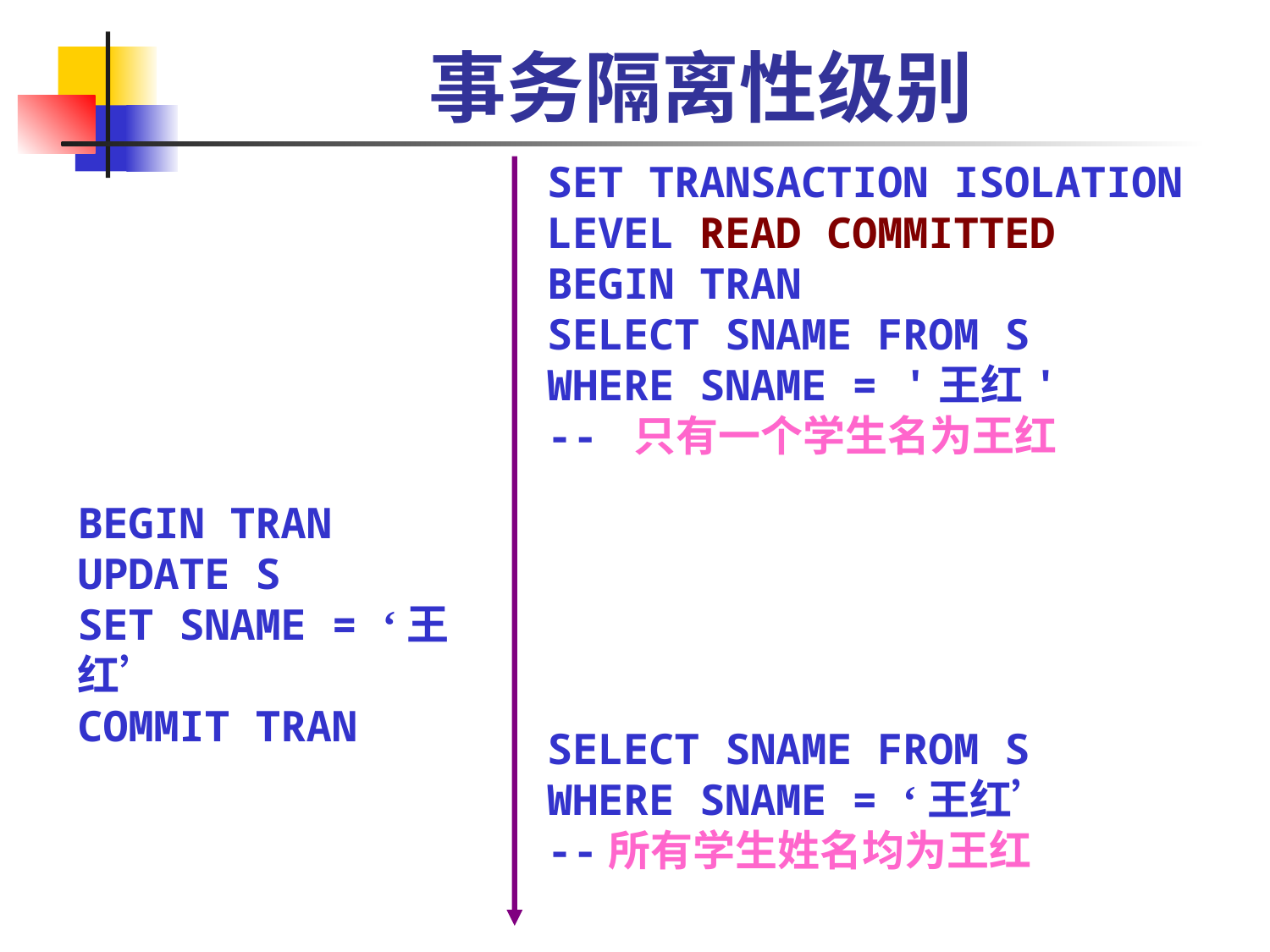

# 事务隔离性级别
SET TRANSACTION ISOLATION LEVEL READ COMMITTED
BEGIN TRAN
SELECT SNAME FROM S
WHERE SNAME = '王红'
-- 只有一个学生名为王红

BEGIN TRAN
UPDATE S
SET SNAME = ‘王红’
COMMIT TRAN
SELECT SNAME FROM S
WHERE SNAME = ‘王红’
--所有学生姓名均为王红